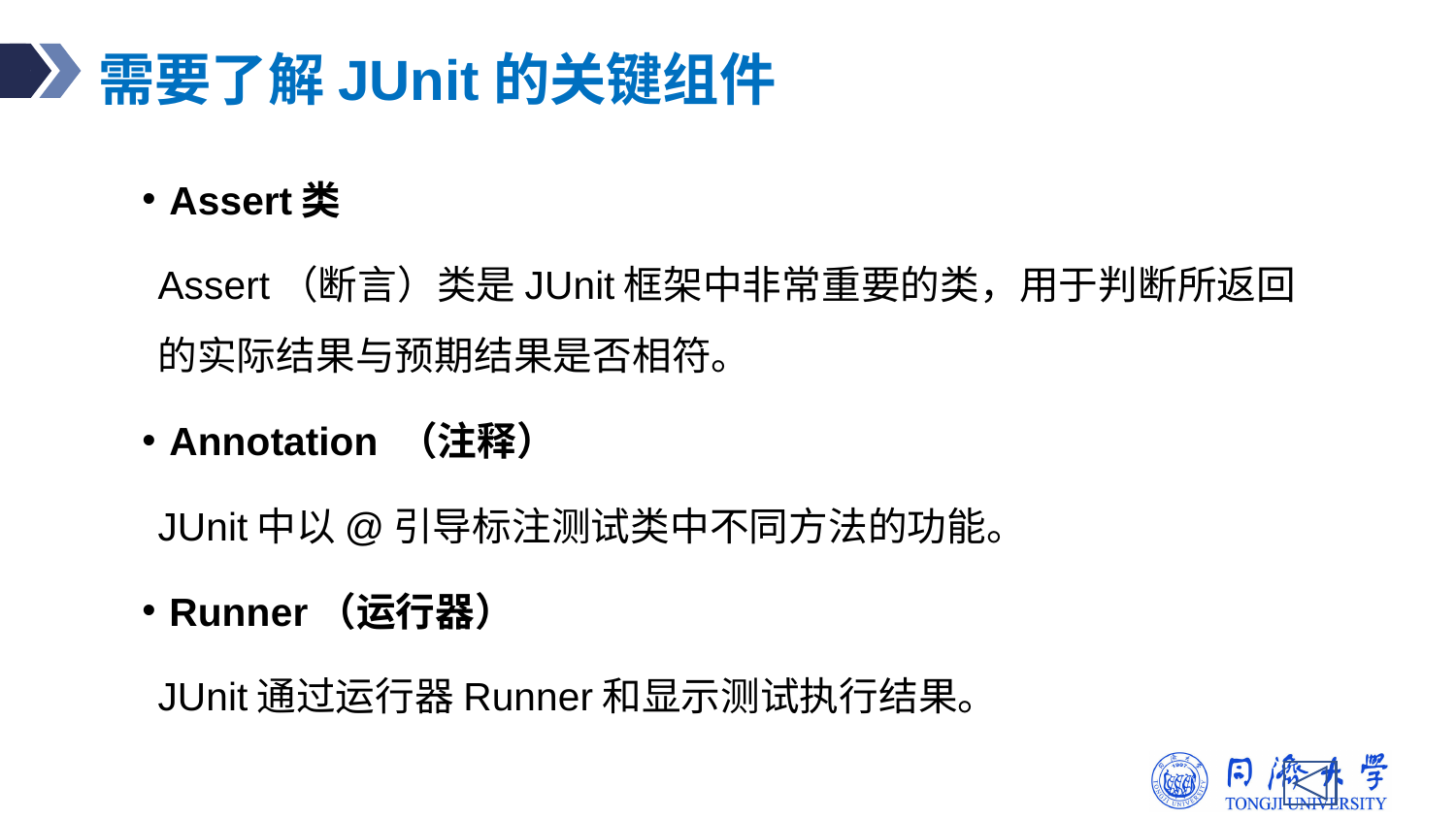

# 需要了解JUnit的关键组件
Assert类
Assert（断言）类是JUnit框架中非常重要的类，用于判断所返回的实际结果与预期结果是否相符。
Annotation （注释）
JUnit中以@引导标注测试类中不同方法的功能。
Runner（运行器）
JUnit通过运行器Runner和显示测试执行结果。